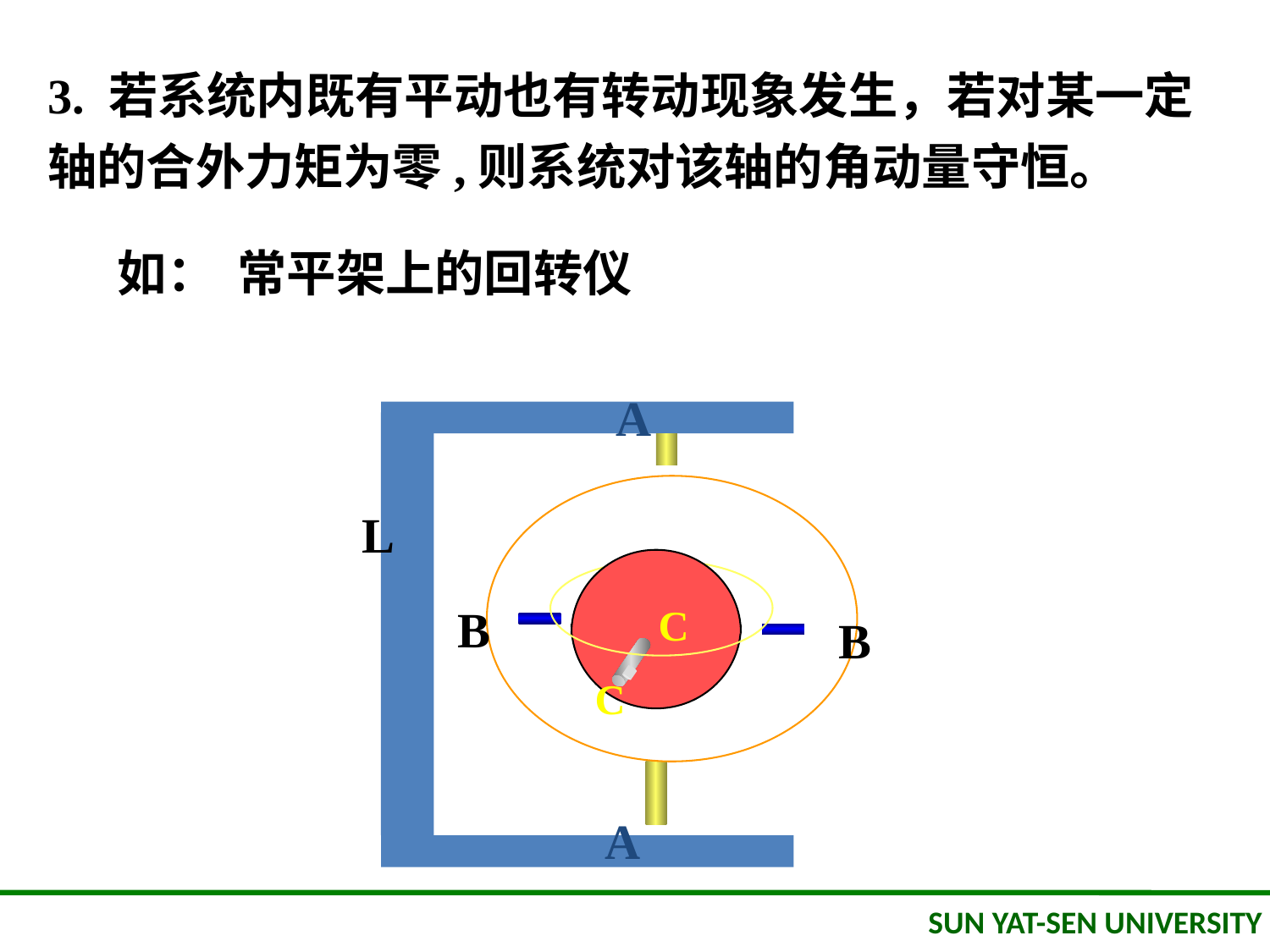

3. 若系统内既有平动也有转动现象发生，若对某一定轴的合外力矩为零,则系统对该轴的角动量守恒。
如：
常平架上的回转仪
A

L

C
B
B

C

A